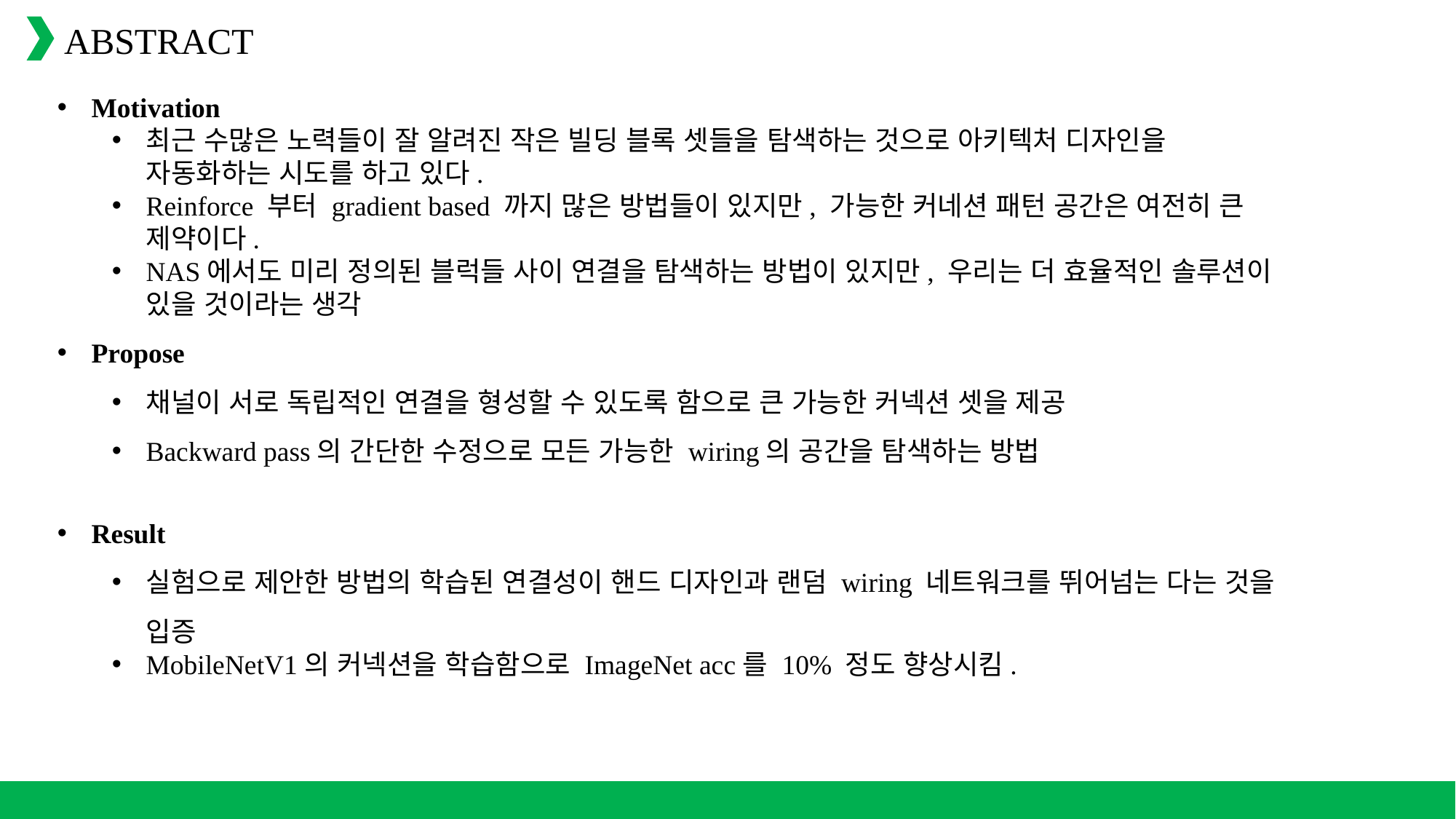

ABSTRACT
Motivation
최근 수많은 노력들이 잘 알려진 작은 빌딩 블록 셋들을 탐색하는 것으로 아키텍처 디자인을 자동화하는 시도를 하고 있다.
Reinforce 부터 gradient based 까지 많은 방법들이 있지만, 가능한 커네션 패턴 공간은 여전히 큰 제약이다.
NAS에서도 미리 정의된 블럭들 사이 연결을 탐색하는 방법이 있지만, 우리는 더 효율적인 솔루션이 있을 것이라는 생각
Propose
채널이 서로 독립적인 연결을 형성할 수 있도록 함으로 큰 가능한 커넥션 셋을 제공
Backward pass의 간단한 수정으로 모든 가능한 wiring의 공간을 탐색하는 방법

Result
실험으로 제안한 방법의 학습된 연결성이 핸드 디자인과 랜덤 wiring 네트워크를 뛰어넘는 다는 것을 입증
MobileNetV1의 커넥션을 학습함으로 ImageNet acc를 10% 정도 향상시킴.